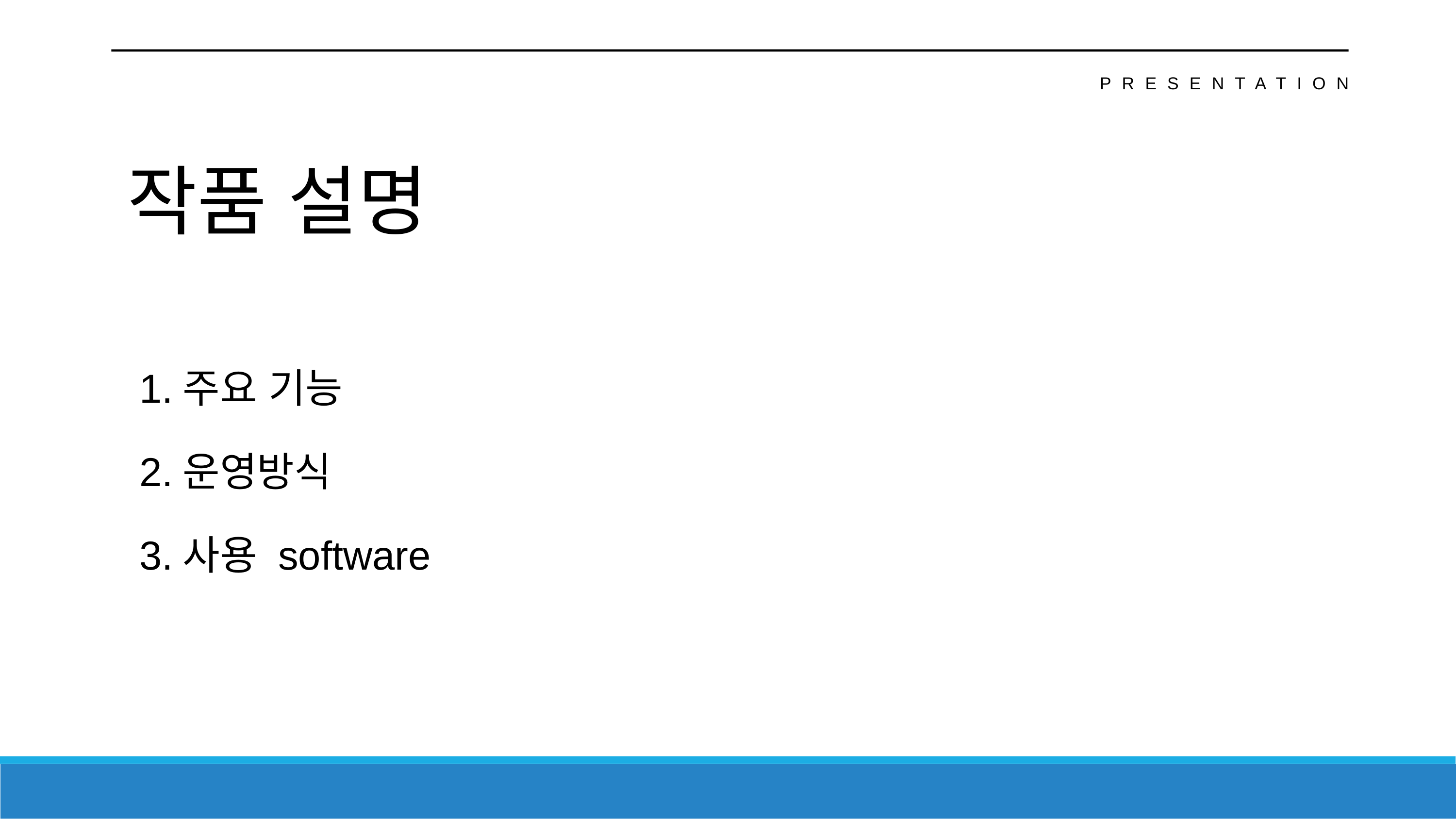

PRESENTATION
작품 설명
1.주요 기능
2.운영방식
3.사용 software